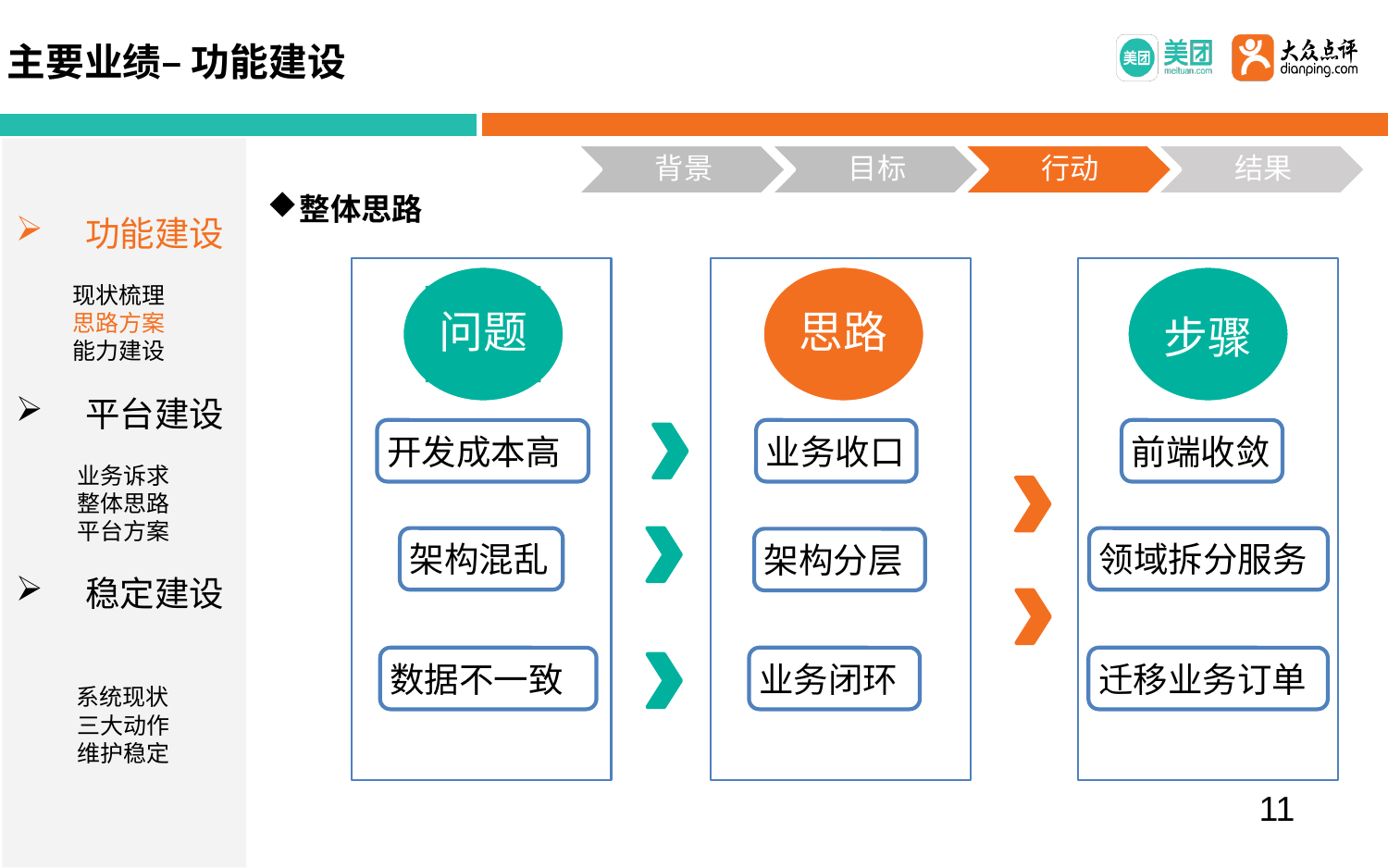

# 主要业绩– 功能建设
功能建设

          现状梳理
          思路方案
          能力建设

平台建设

           业务诉求
           整体思路
           平台方案

稳定建设

         系统现状
           三大动作
           维护稳定

背景
目标
行动
结果
整体思路

问题

思路

步骤
开发成本高
业务收口
前端收敛

架构混乱

领域拆分服务
架构分层

数据不一致
业务闭环
迁移业务订单

11